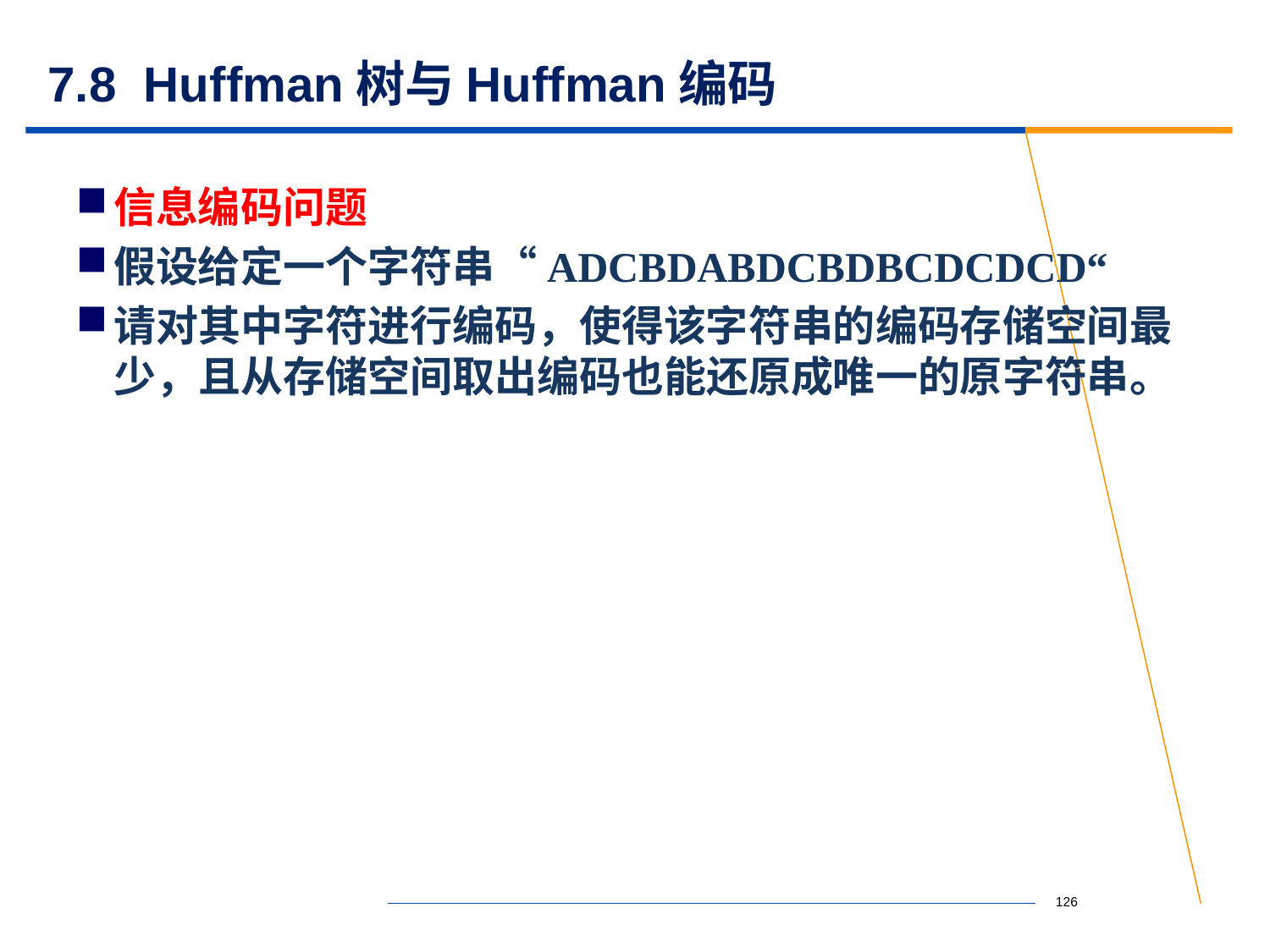

# 7.8  Huffman树与Huffman编码
信息编码问题
假设给定一个字符串“ADCBDABDCBDBCDCDCD“
请对其中字符进行编码，使得该字符串的编码存储空间最少，且从存储空间取出编码也能还原成唯一的原字符串。